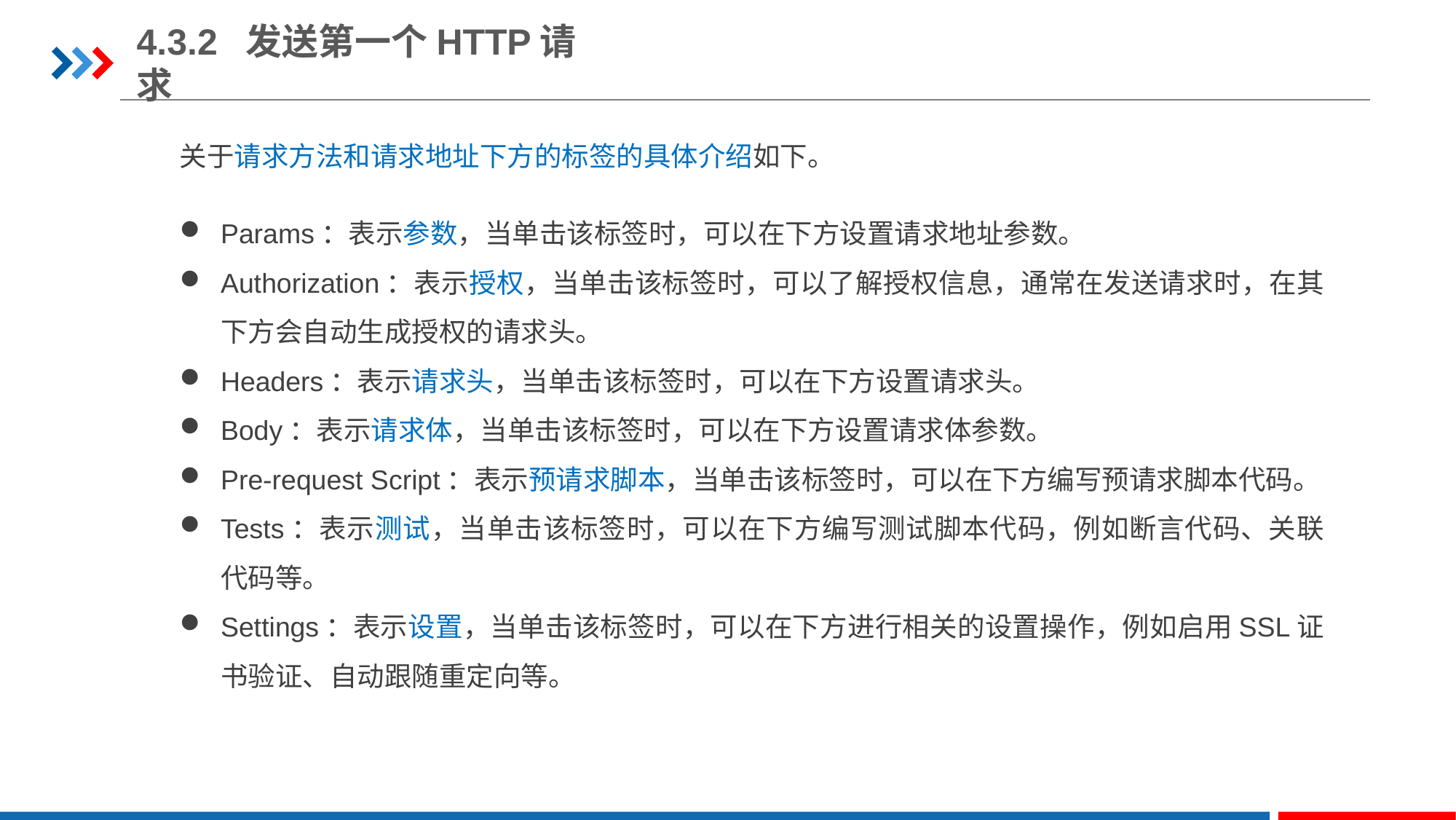

4.3.2	发送第一个HTTP请求
关于请求方法和请求地址下方的标签的具体介绍如下。
Params：表示参数，当单击该标签时，可以在下方设置请求地址参数。
Authorization：表示授权，当单击该标签时，可以了解授权信息，通常在发送请求时，在其下方会自动生成授权的请求头。
Headers：表示请求头，当单击该标签时，可以在下方设置请求头。
Body：表示请求体，当单击该标签时，可以在下方设置请求体参数。
Pre-request Script：表示预请求脚本，当单击该标签时，可以在下方编写预请求脚本代码。
Tests：表示测试，当单击该标签时，可以在下方编写测试脚本代码，例如断言代码、关联代码等。
Settings：表示设置，当单击该标签时，可以在下方进行相关的设置操作，例如启用SSL证书验证、自动跟随重定向等。